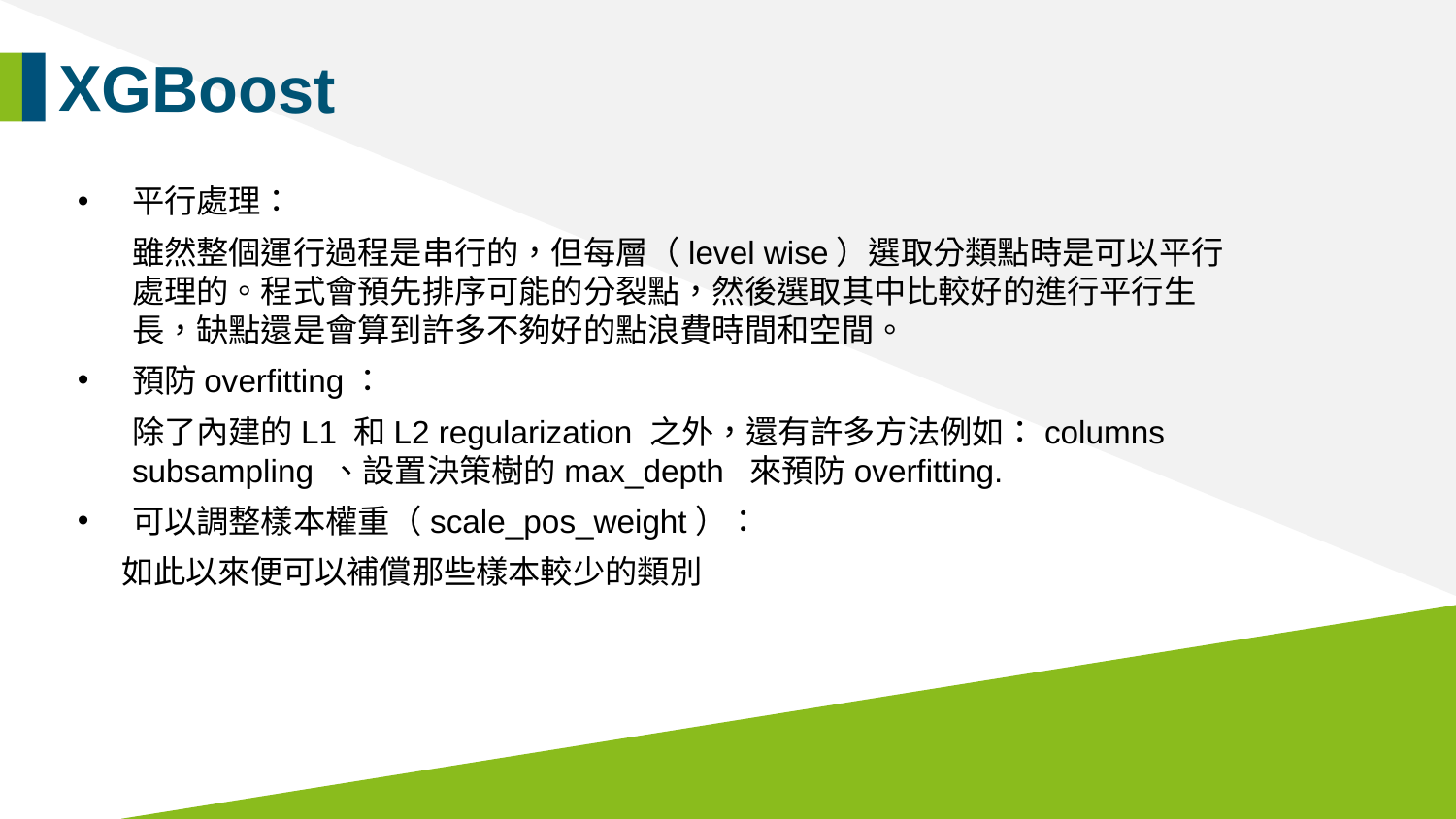

XGBoost

平行處理：
雖然整個運行過程是串行的，但每層（level wise）選取分類點時是可以平行處理的。程式會預先排序可能的分裂點，然後選取其中比較好的進行平行生長，缺點還是會算到許多不夠好的點浪費時間和空間。
預防overfitting：
除了內建的L1 和L2 regularization 之外，還有許多方法例如：columns subsampling 、設置決策樹的max_depth  來預防overfitting.
可以調整樣本權重（scale_pos_weight）：
     如此以來便可以補償那些樣本較少的類別